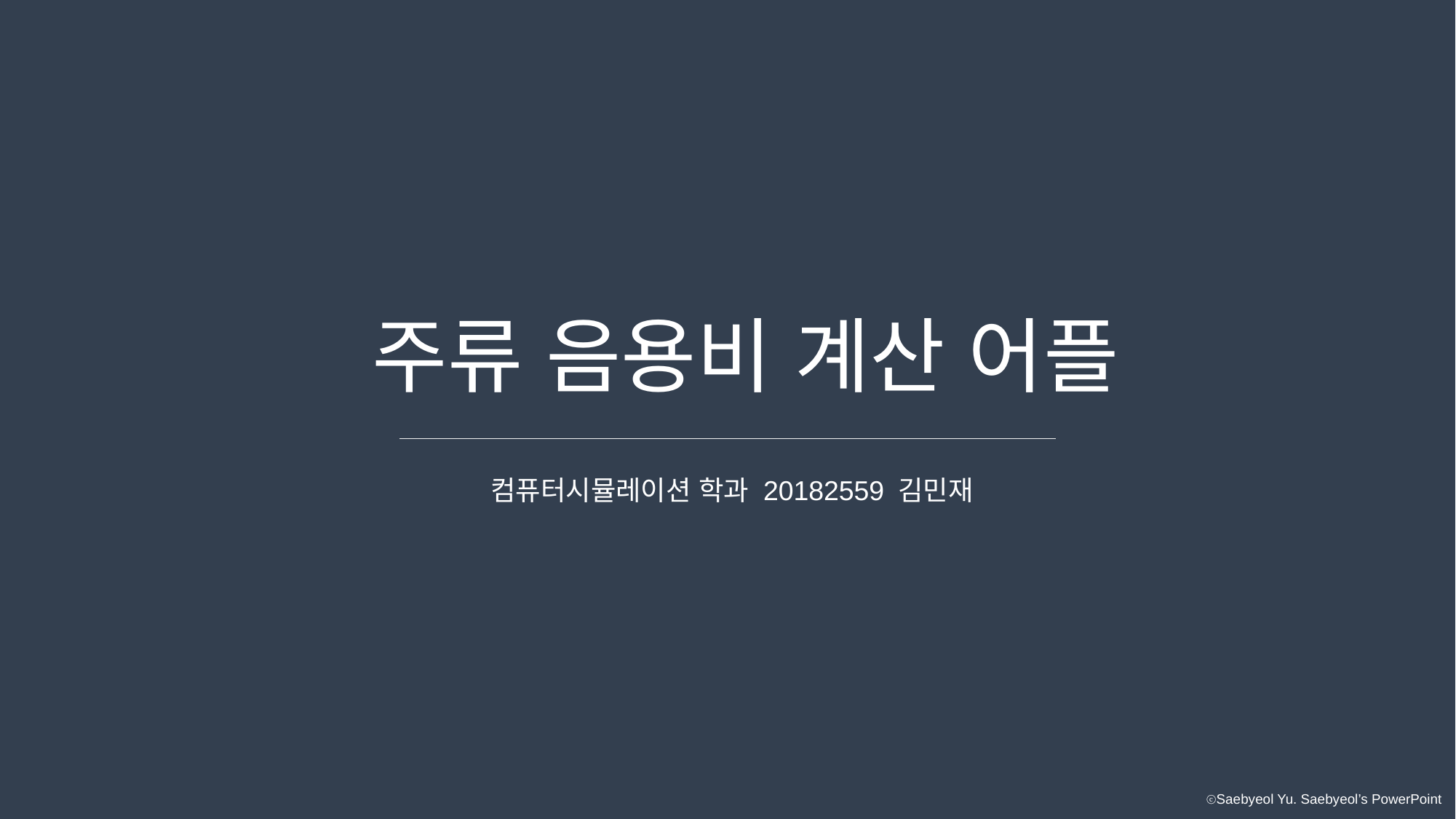

주류 음용비 계산 어플
컴퓨터시뮬레이션 학과 20182559 김민재